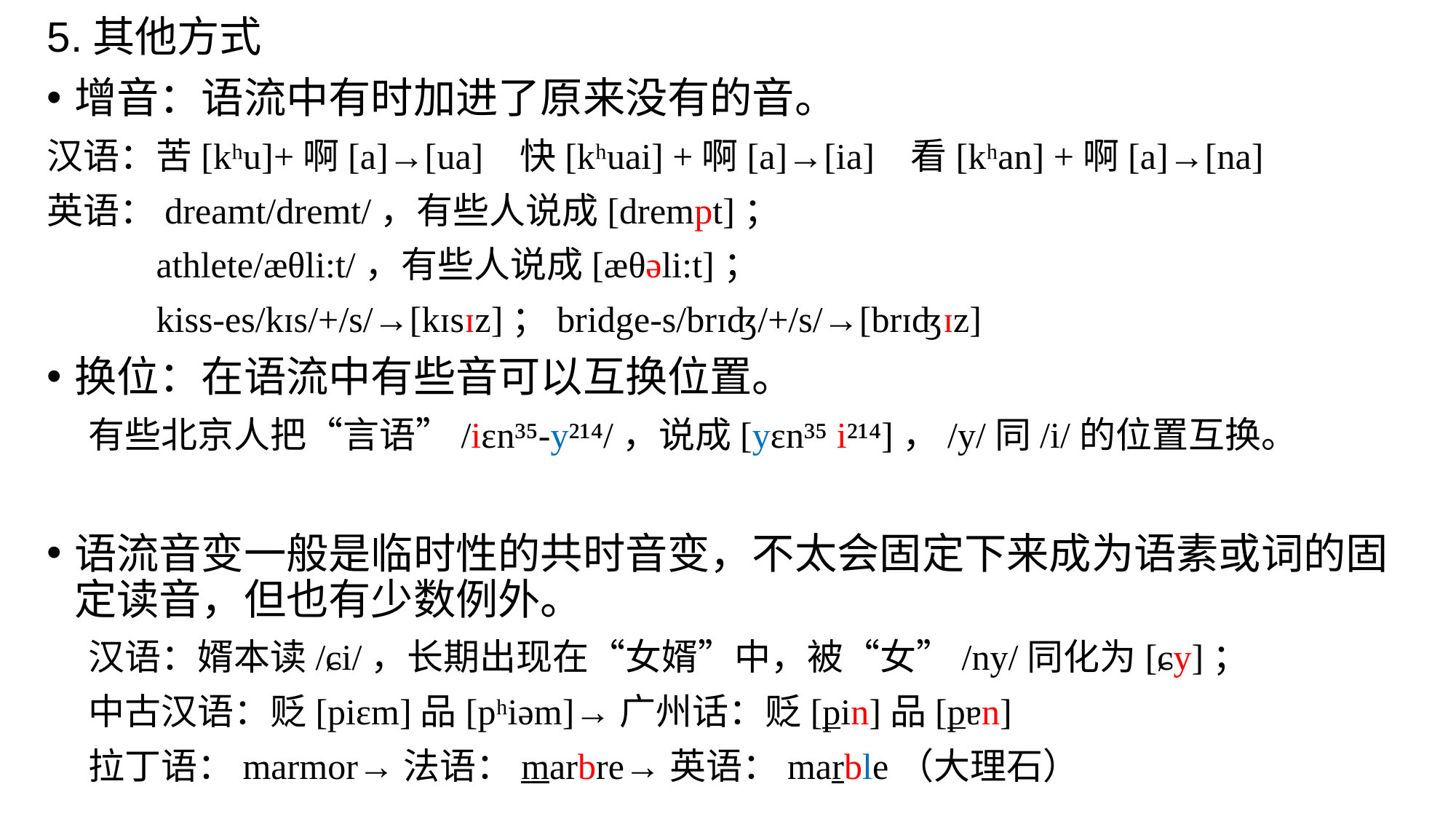

5.其他方式
增音：语流中有时加进了原来没有的音。
汉语：苦[kʰu]+啊[a]→[ua]   快[kʰuai] +啊[a]→[ia]   看[kʰan] +啊[a]→[na]
英语：dreamt/dremt/，有些人说成[drempt]；
            athlete/æθli:t/，有些人说成[æθəli:t]；
            kiss-es/kɪs/+/s/→[kɪsɪz]；bridge-s/brɪʤ/+/s/→[brɪʤɪz]
换位：在语流中有些音可以互换位置。
    有些北京人把“言语”/iεn³⁵-y²¹⁴/，说成[yεn³⁵ i²¹⁴]，/y/同/i/的位置互换。

语流音变一般是临时性的共时音变，不太会固定下来成为语素或词的固定读音，但也有少数例外。
    汉语：婿本读/ɕi/，长期出现在“女婿”中，被“女”/ny/同化为[ɕy]；
    中古汉语：贬[piɛm]品[pʰiəm]→广州话：贬[pin]品[pɐn]
    拉丁语：marmor→法语：marbre→英语：marble（大理石）